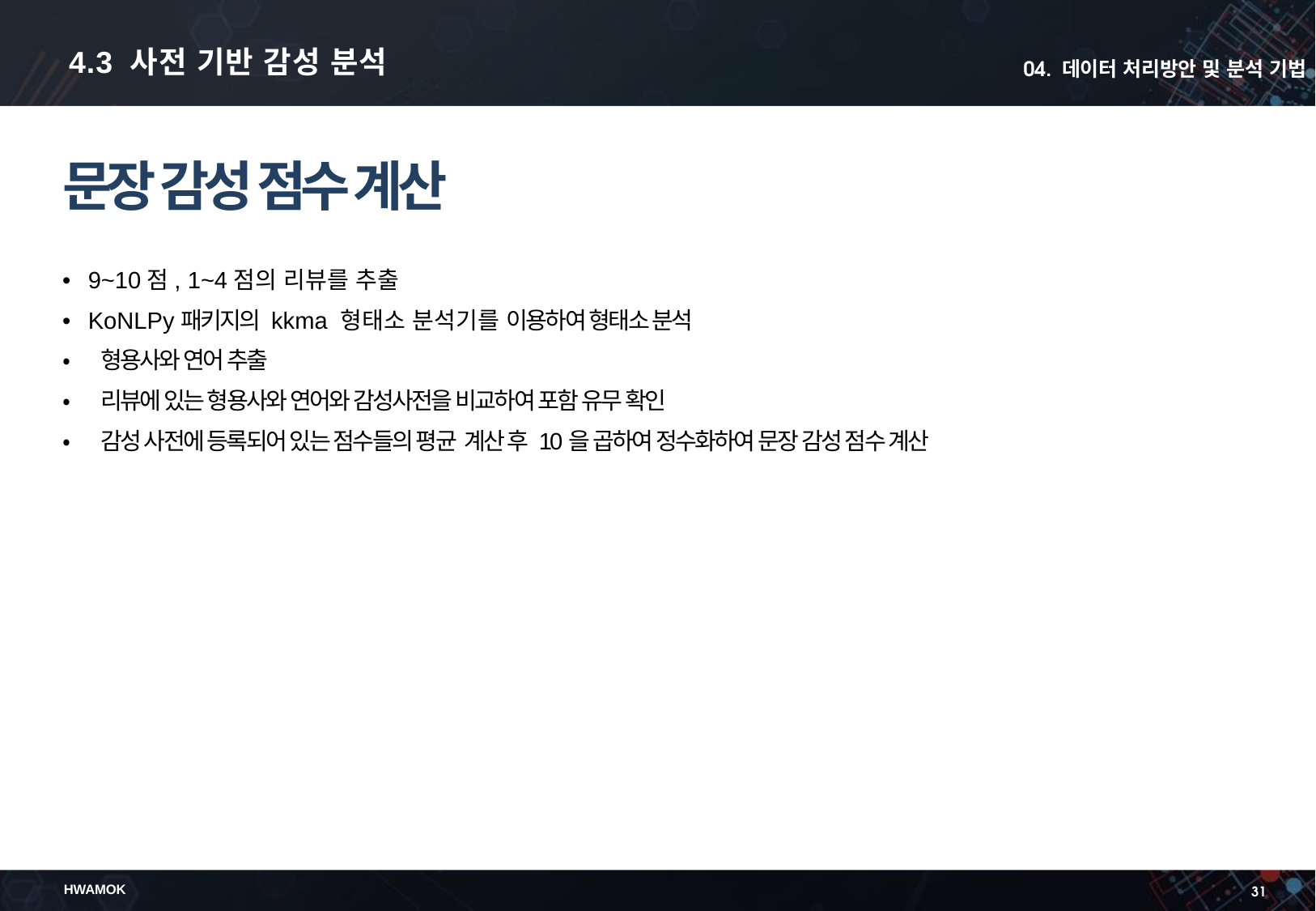

4.3 사전 기반 감성 분석
04. 데이터 처리방안 및 분석 기법
문장 감성 점수 계산
•	9~10점, 1~4점의 리뷰를 추출
•	KoNLPy패키지의 kkma 형태소 분석기를 이용하여 형태소 분석
•	 형용사와 연어 추출
•	 리뷰에 있는 형용사와 연어와 감성사전을 비교하여 포함 유무 확인
•	 감성 사전에 등록되어 있는 점수들의 평균  계산 후 10을 곱하여 정수화하여 문장 감성 점수 계산
HWAMOK
31